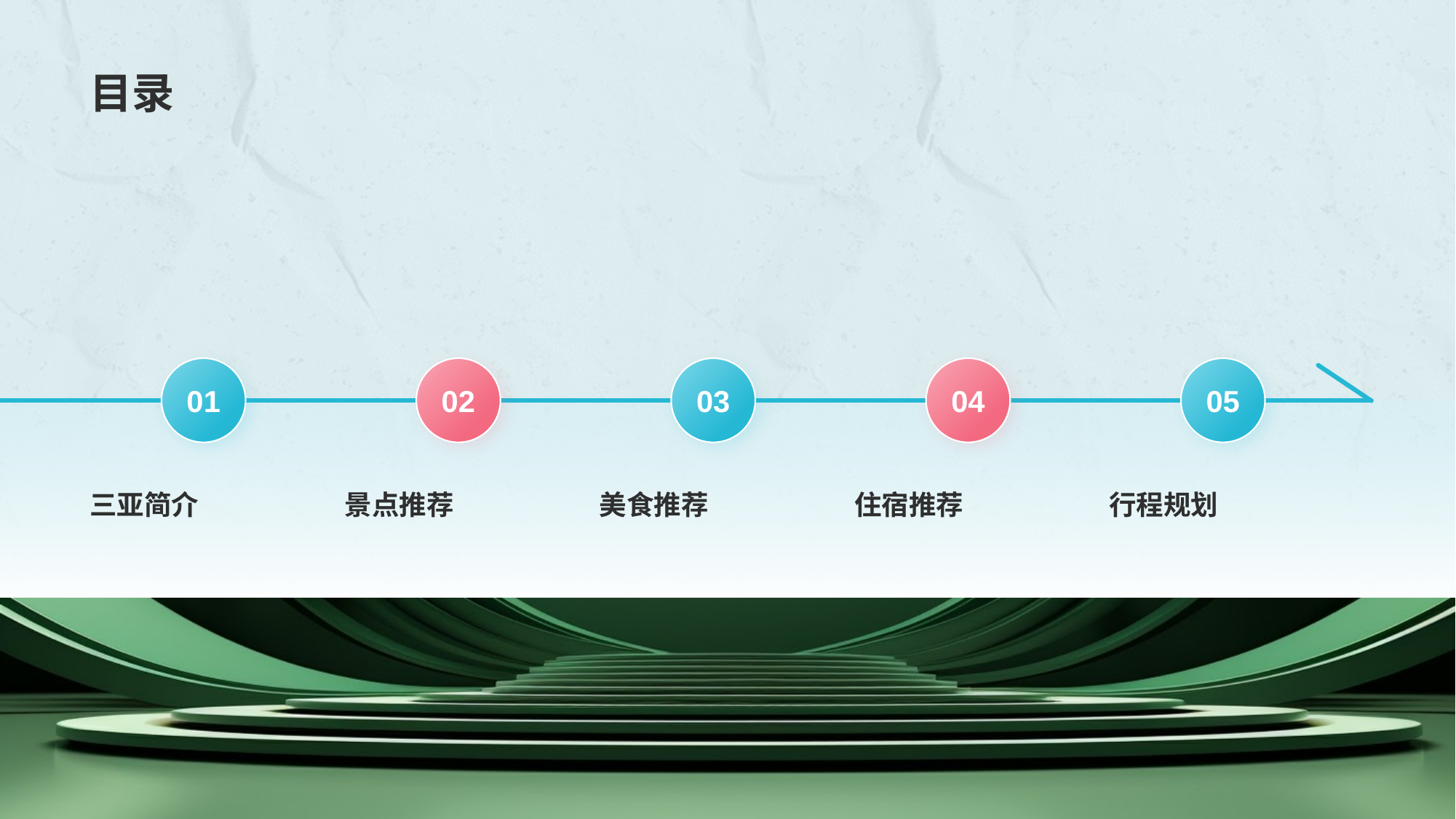

# 目录

01
三亚简介
02
景点推荐
03
美食推荐
04
住宿推荐
05
行程规划